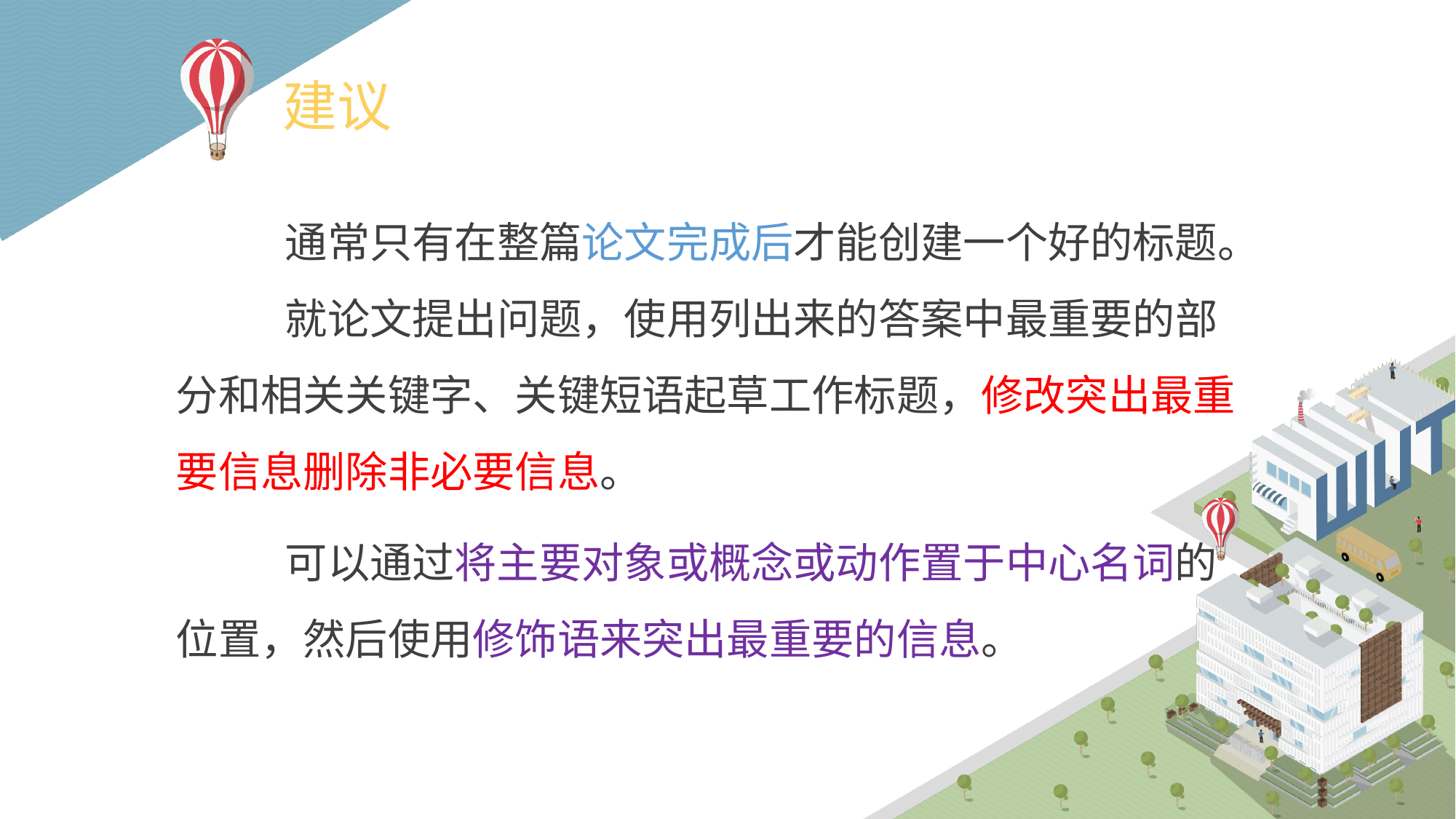

# 建议
	通常只有在整篇论文完成后才能创建一个好的标题。	就论文提出问题，使用列出来的答案中最重要的部分和相关关键字、关键短语起草工作标题，修改突出最重要信息删除非必要信息。
	可以通过将主要对象或概念或动作置于中心名词的位置，然后使用修饰语来突出最重要的信息。